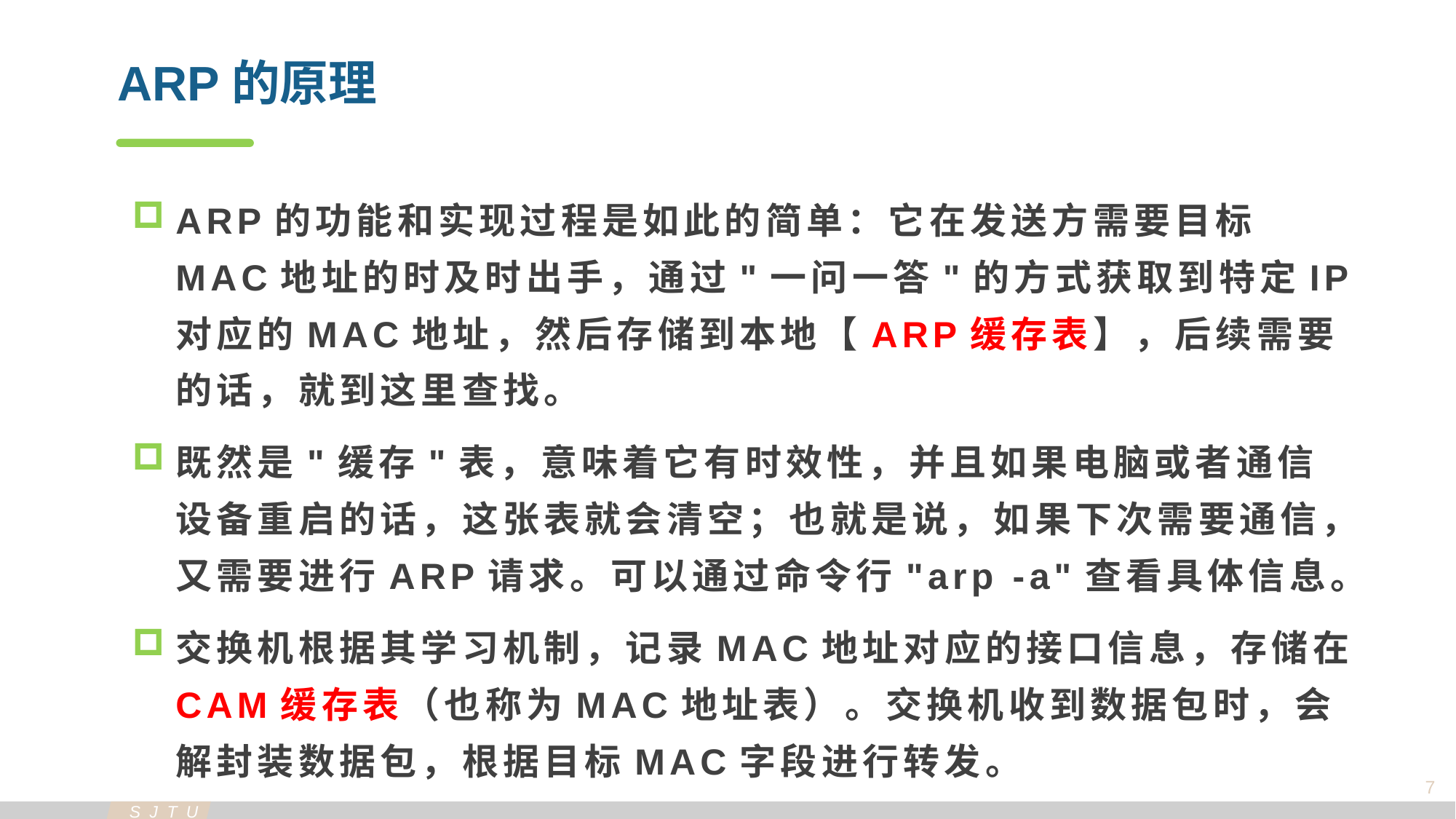

ARP的原理
ARP的功能和实现过程是如此的简单：它在发送方需要目标MAC地址的时及时出手，通过"一问一答"的方式获取到特定IP对应的MAC地址，然后存储到本地【ARP缓存表】，后续需要的话，就到这里查找。
既然是"缓存"表，意味着它有时效性，并且如果电脑或者通信设备重启的话，这张表就会清空；也就是说，如果下次需要通信，又需要进行ARP请求。可以通过命令行"arp -a"查看具体信息。
交换机根据其学习机制，记录MAC地址对应的接口信息，存储在CAM缓存表（也称为MAC地址表）。交换机收到数据包时，会解封装数据包，根据目标MAC字段进行转发。

7